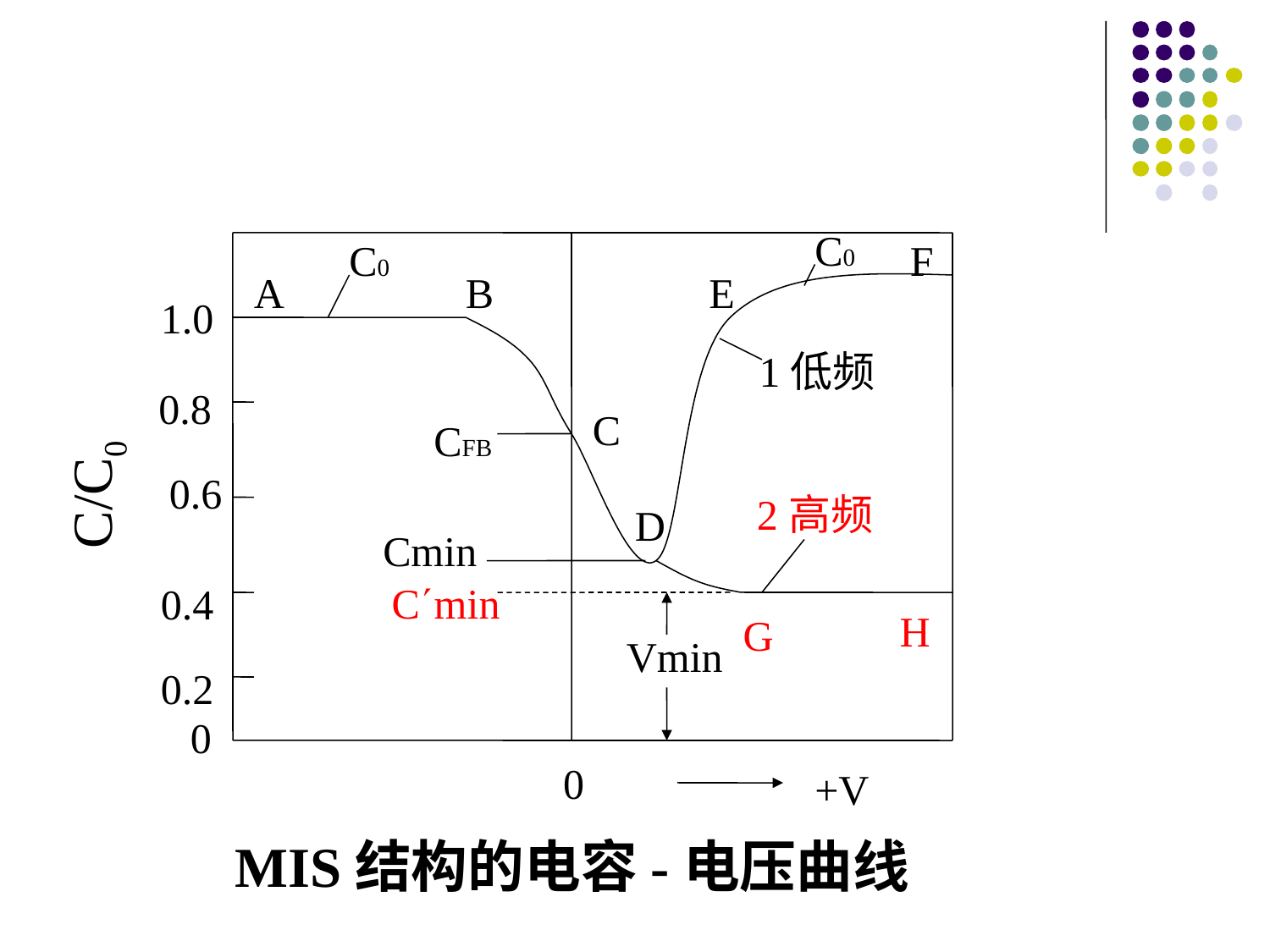

C0
C0
F

A
B
E

1.0

1低频
0.8
C

CFB

C/C0
0.6
2高频
D

Cmin

C′min
0.4

H
G
Vmin
0.2

0

0
+V
MIS结构的电容-电压曲线